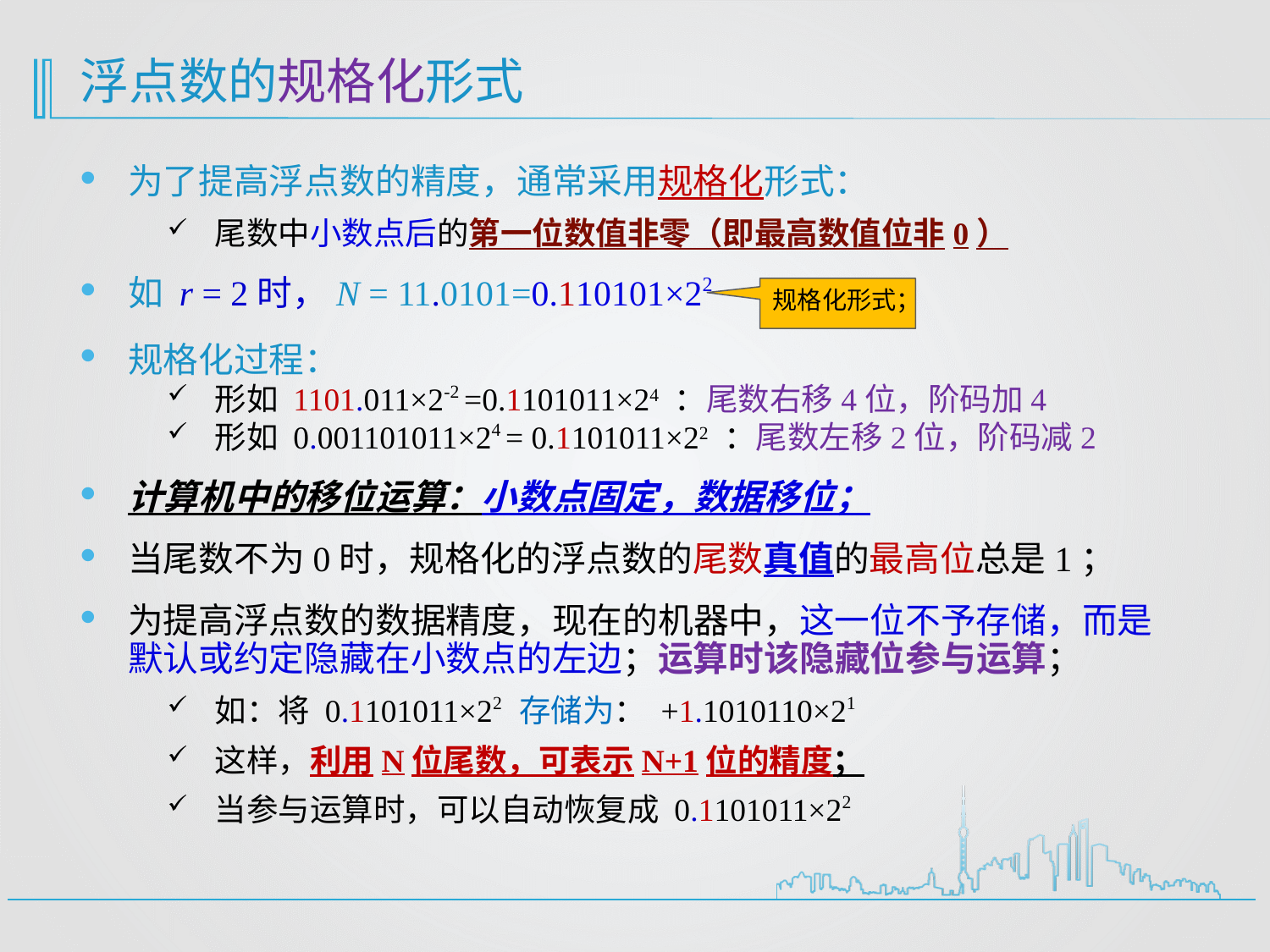

# 浮点数的规格化形式
为了提高浮点数的精度，通常采用规格化形式：
尾数中小数点后的第一位数值非零（即最高数值位非0）
如 r = 2时，N = 11.0101=0.110101×22
规格化过程：
形如 1101.011×2-2 =0.1101011×24 ：尾数右移4位，阶码加4
形如 0.001101011×24 = 0.1101011×22 ：尾数左移2位，阶码减2
计算机中的移位运算：小数点固定，数据移位；
当尾数不为0时，规格化的浮点数的尾数真值的最高位总是1；
为提高浮点数的数据精度，现在的机器中，这一位不予存储，而是默认或约定隐藏在小数点的左边；运算时该隐藏位参与运算；
如：将 0.1101011×22  存储为： +1.1010110×21
这样，利用N位尾数，可表示N+1位的精度；
当参与运算时，可以自动恢复成 0.1101011×22

规格化形式；